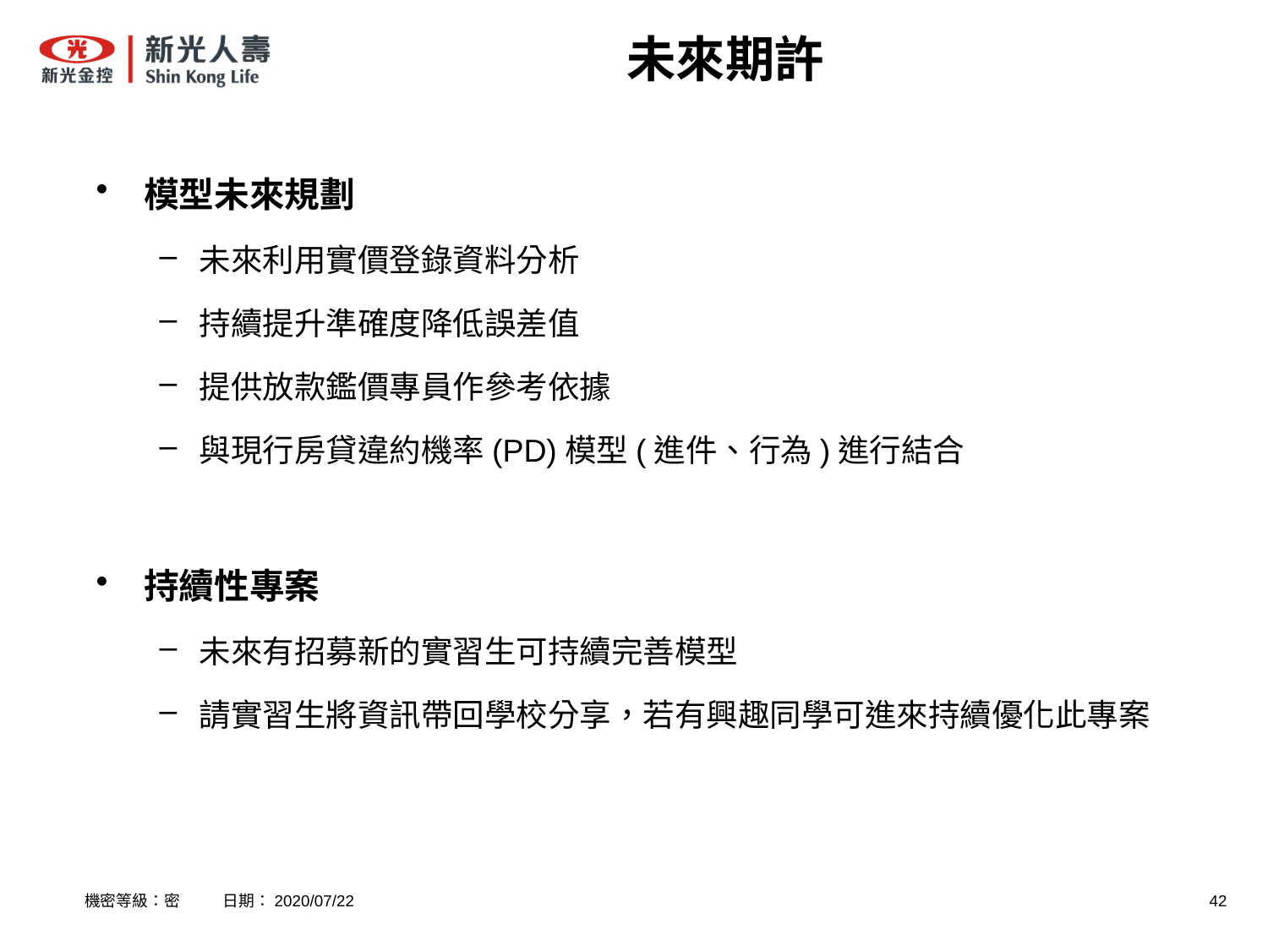

# 未來期許
模型未來規劃
未來利用實價登錄資料分析
持續提升準確度降低誤差值
提供放款鑑價專員作參考依據
與現行房貸違約機率(PD)模型(進件、行為)進行結合

持續性專案
未來有招募新的實習生可持續完善模型
請實習生將資訊帶回學校分享，若有興趣同學可進來持續優化此專案

機密等級：密            日期：2020/07/22